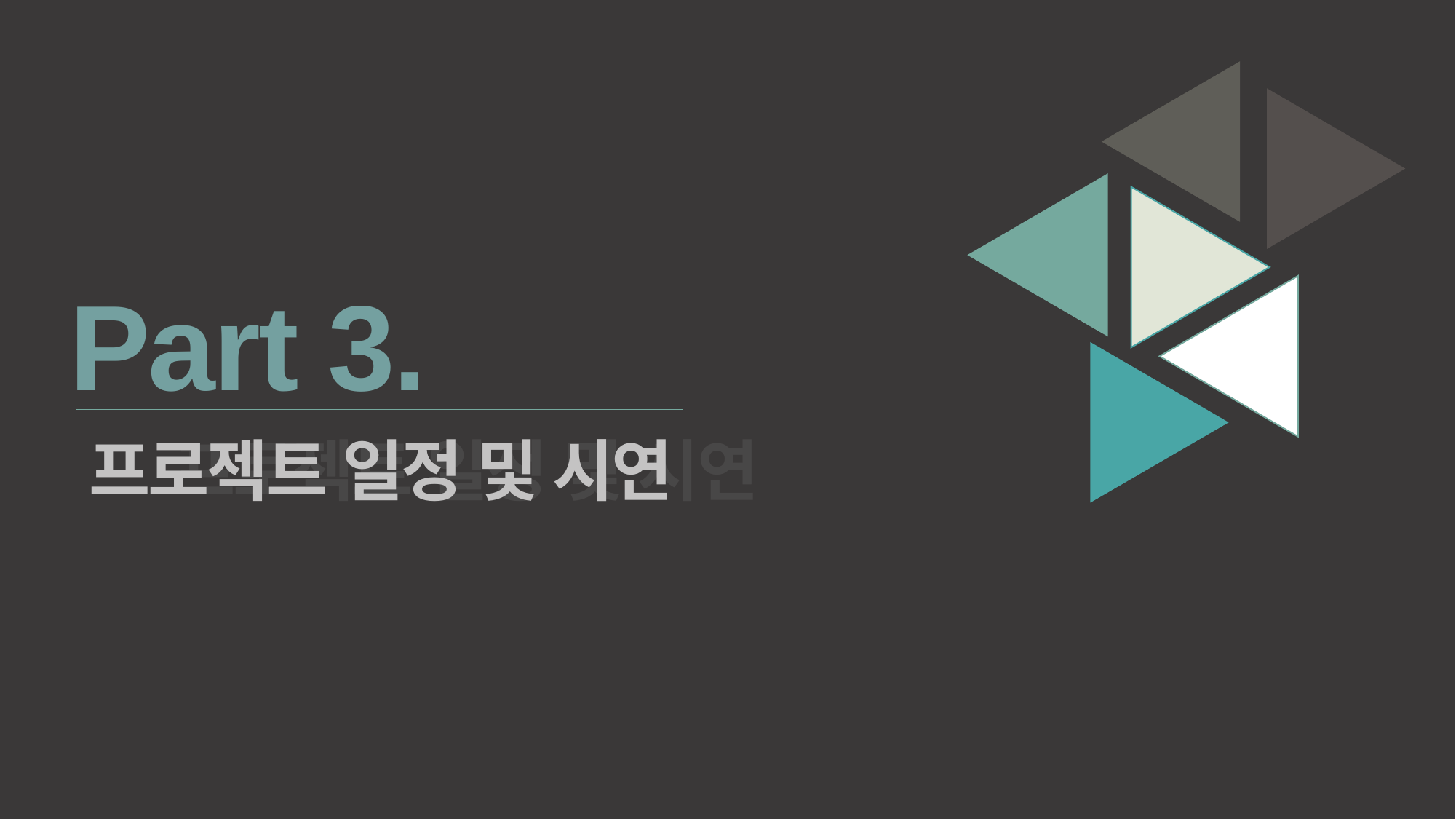

Part 3.
프로젝트 일정 및 시연
프로젝트 일정 및 시연

Copyrightⓒ. Saebyeol Yu. All Rights Reserved.